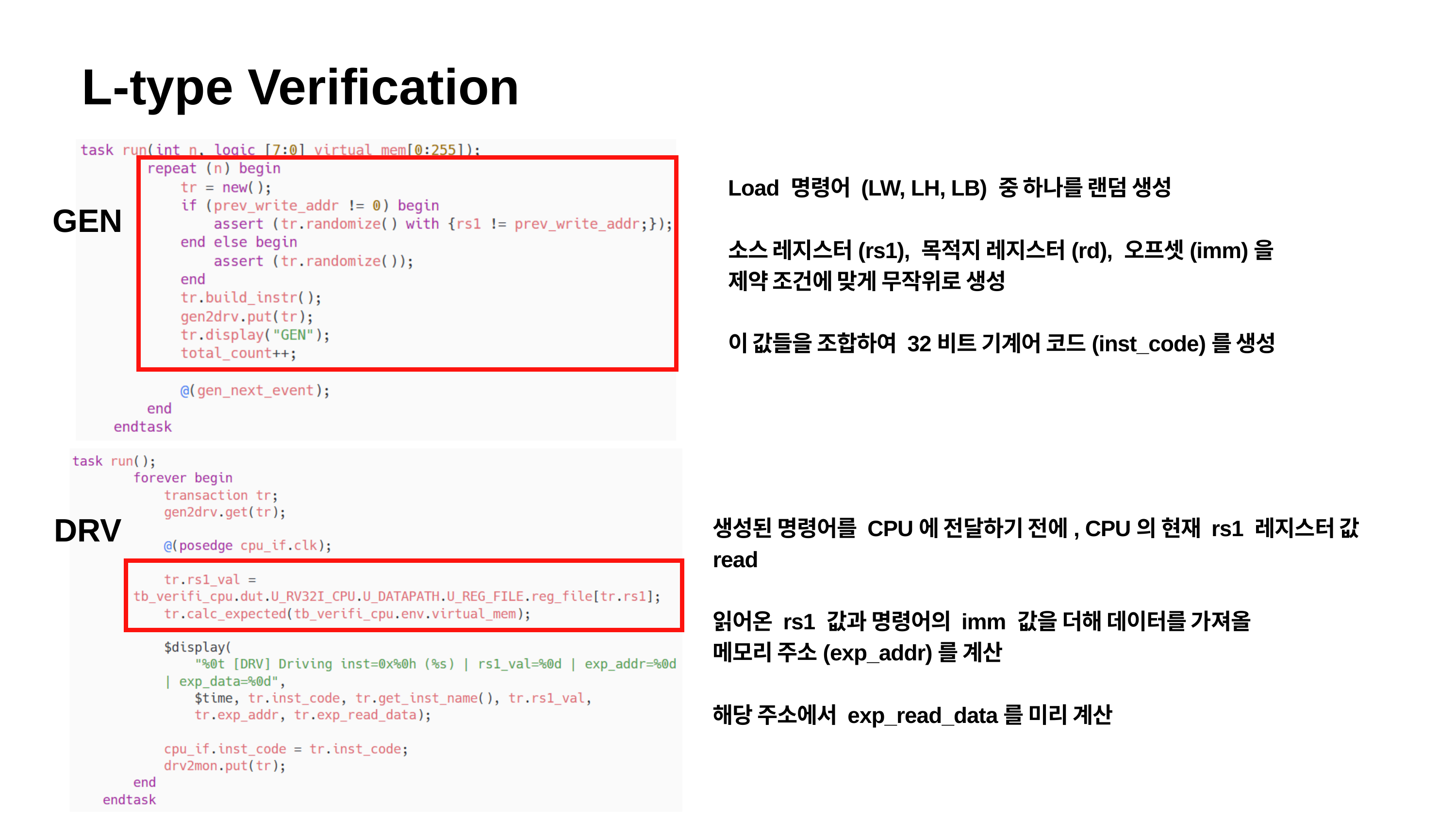

L-type Verification

Load 명령어 (LW, LH, LB) 중 하나를 랜덤 생성

소스 레지스터(rs1), 목적지 레지스터(rd), 오프셋(imm)을
제약 조건에 맞게 무작위로 생성

이 값들을 조합하여 32비트 기계어 코드(inst_code)를 생성
GEN

DRV
생성된 명령어를 CPU에 전달하기 전에, CPU의 현재 rs1 레지스터 값 read

읽어온 rs1 값과 명령어의 imm 값을 더해 데이터를 가져올
메모리 주소(exp_addr)를 계산

해당 주소에서 exp_read_data를 미리 계산